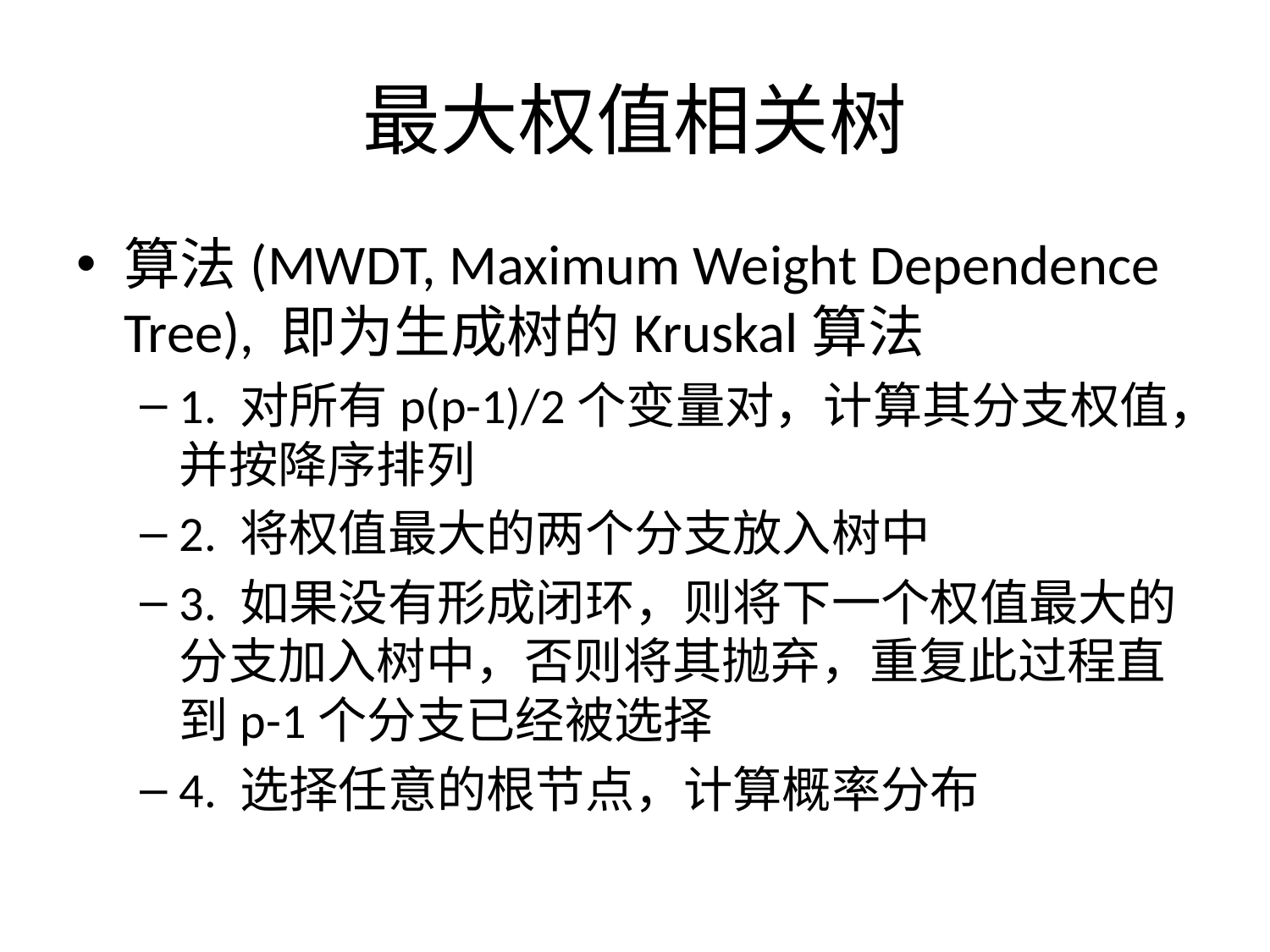

# 最大权值相关树
算法(MWDT, Maximum Weight Dependence Tree), 即为生成树的Kruskal算法
1. 对所有p(p-1)/2个变量对，计算其分支权值，并按降序排列
2. 将权值最大的两个分支放入树中
3. 如果没有形成闭环，则将下一个权值最大的分支加入树中，否则将其抛弃，重复此过程直到p-1个分支已经被选择
4. 选择任意的根节点，计算概率分布